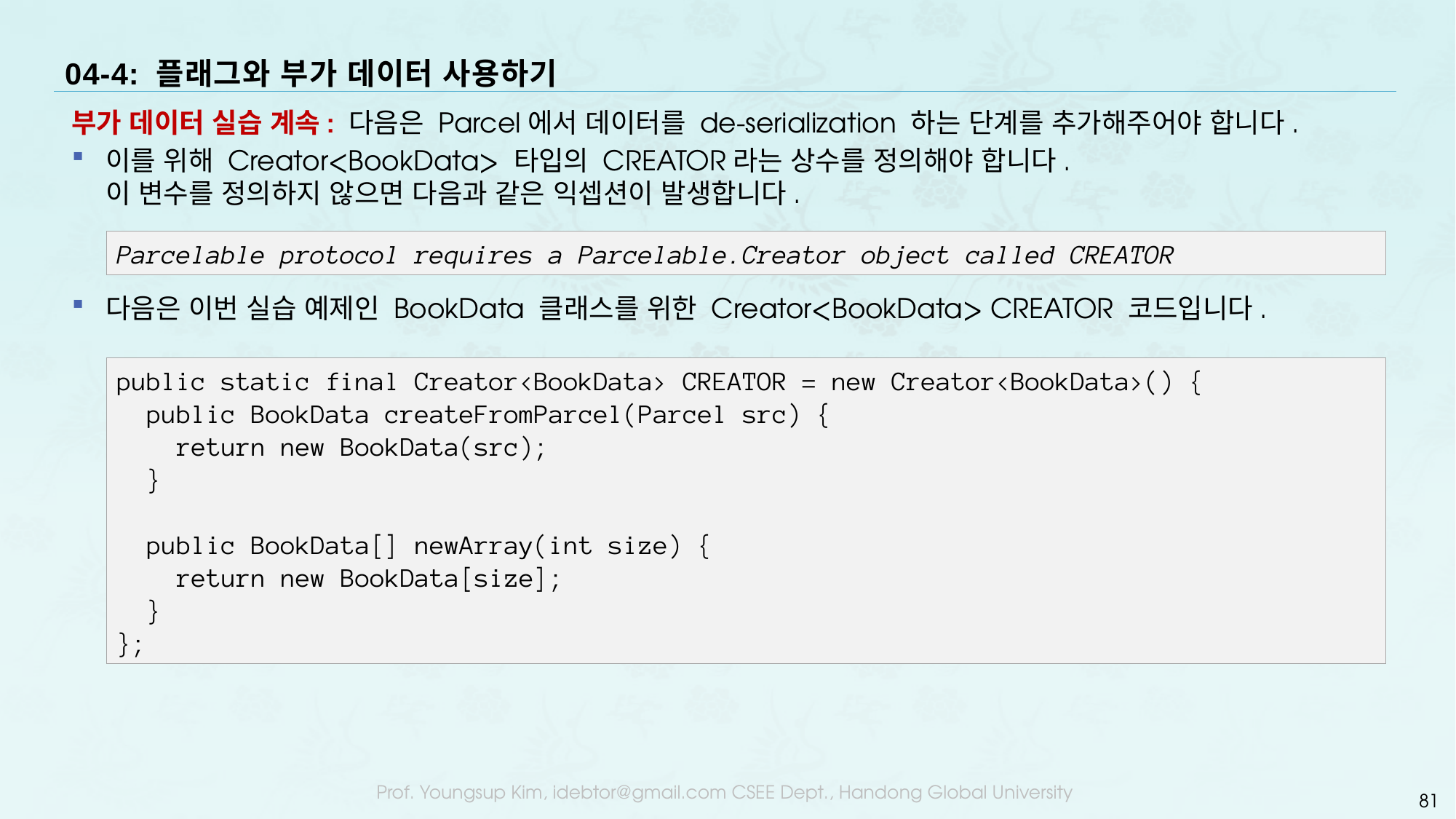

# 04-4: 플래그와 부가 데이터 사용하기
부가 데이터 실습 계속: 다음은 Parcel에서 데이터를 de-serialization 하는 단계를 추가해주어야 합니다.
이를 위해 Creator<BookData> 타입의 CREATOR라는 상수를 정의해야 합니다.
이 변수를 정의하지 않으면 다음과 같은 익셉션이 발생합니다.

다음은 이번 실습 예제인 BookData 클래스를 위한 Creator<BookData> CREATOR 코드입니다.

Parcelable protocol requires a Parcelable.Creator object called CREATOR
public static final Creator<BookData> CREATOR = new Creator<BookData>() {
  public BookData createFromParcel(Parcel src) {
    return new BookData(src);
  }

  public BookData[] newArray(int size) {
    return new BookData[size];
  }
};
81